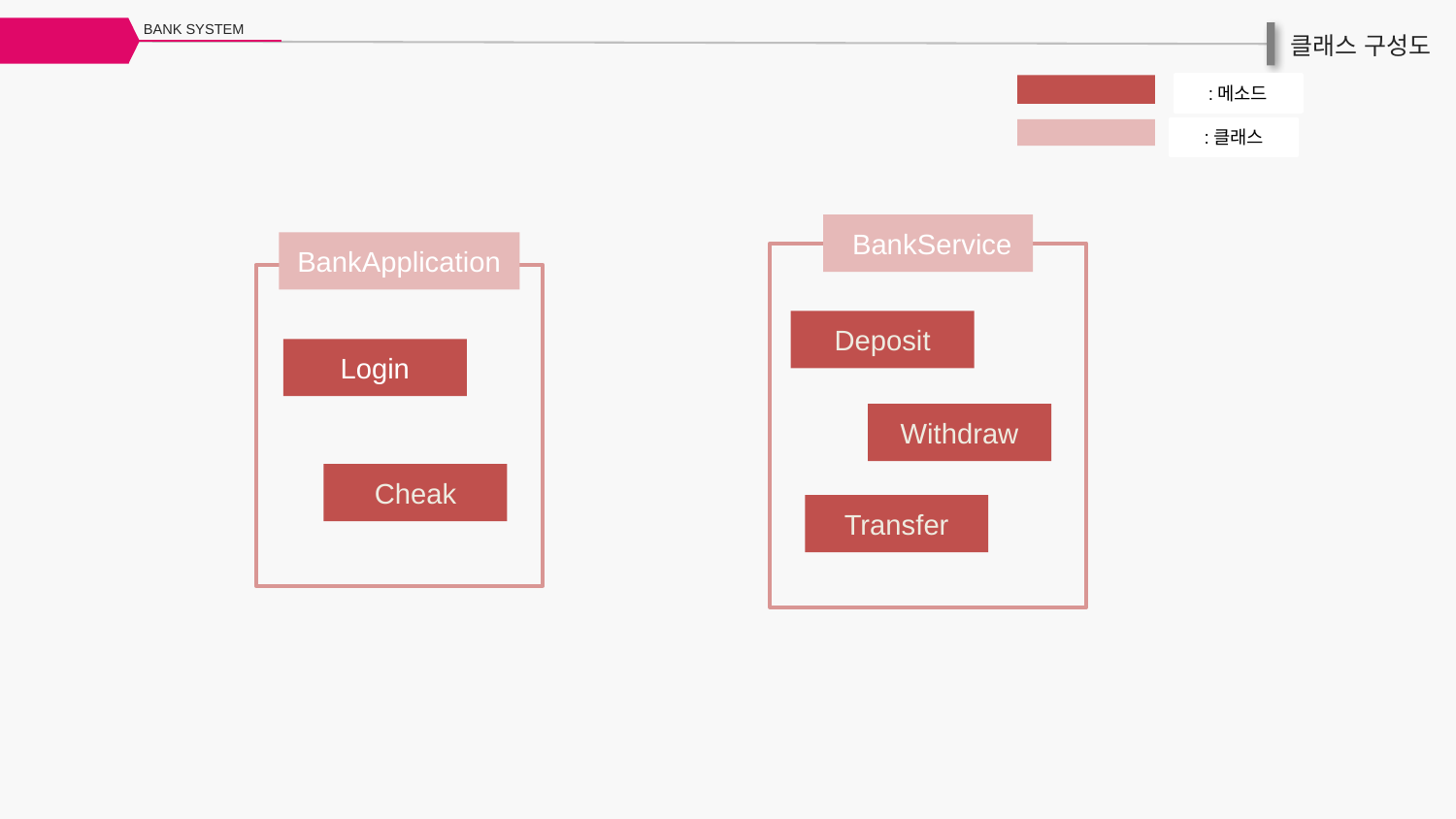

BANK SYSTEM

클래스 구성도

:메소드

:클래스
 BankService
BankApplication

Deposit
Login
Withdraw
Cheak
Transfer